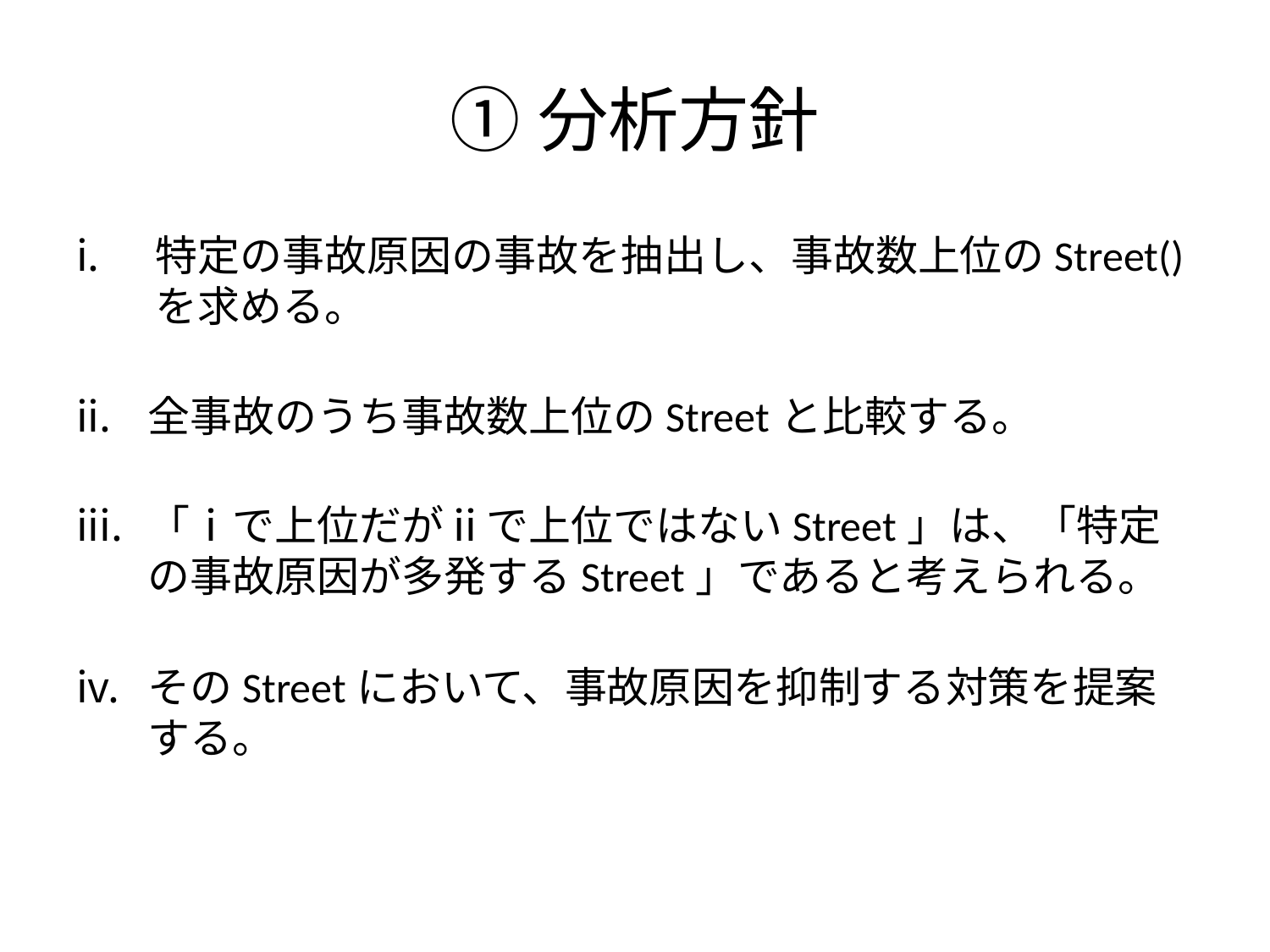

# ①分析方針
特定の事故原因の事故を抽出し、事故数上位のStreet()を求める。
全事故のうち事故数上位のStreetと比較する。
「ⅰで上位だがⅱで上位ではないStreet」は、「特定の事故原因が多発するStreet」であると考えられる。
そのStreetにおいて、事故原因を抑制する対策を提案する。